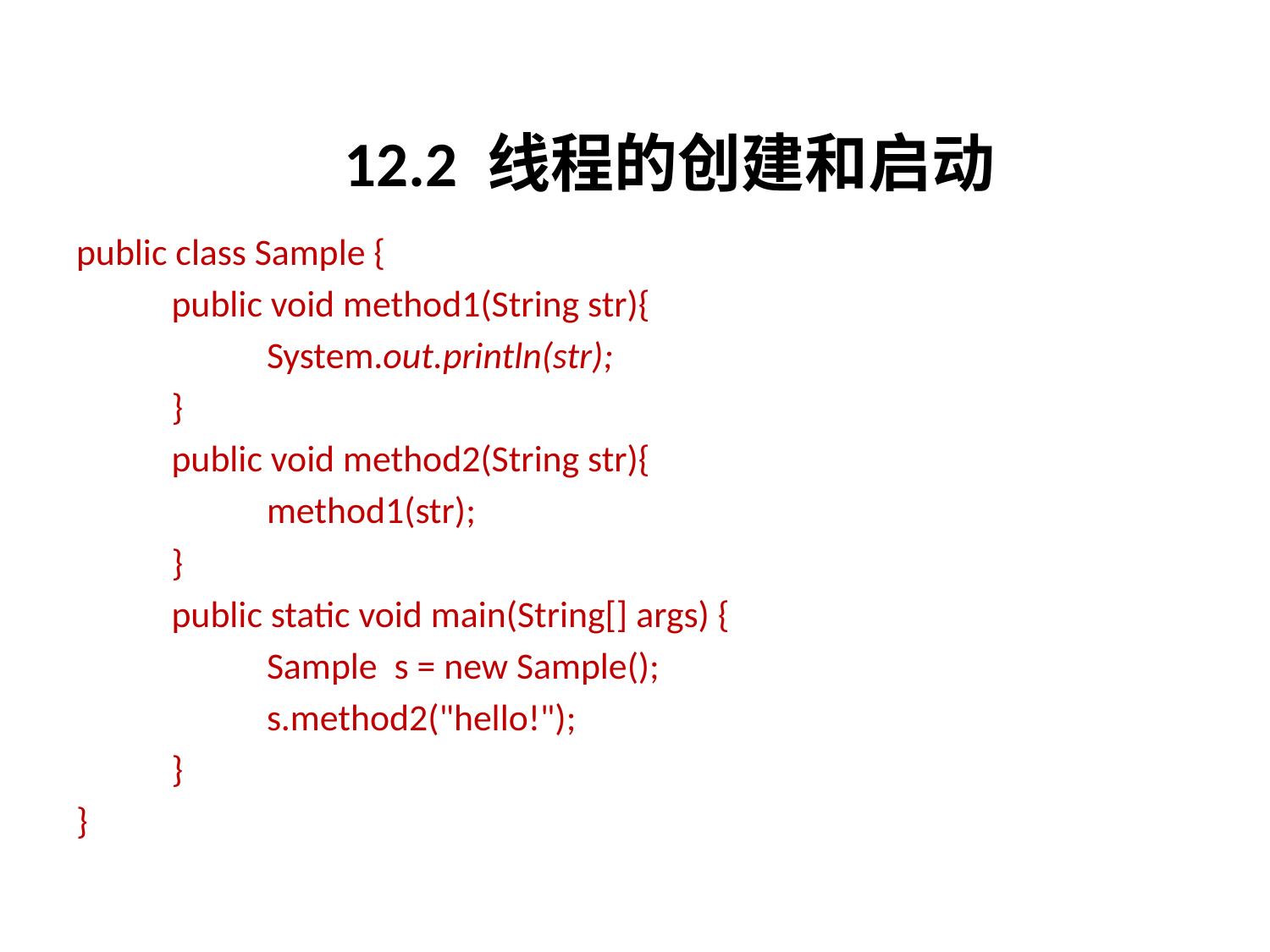

# 12.2 线程的创建和启动
public class Sample {
	public void method1(String str){
		System.out.println(str);
	}
	public void method2(String str){
		method1(str);
	}
	public static void main(String[] args) {
		Sample  s = new Sample();
		s.method2("hello!");
	}
}